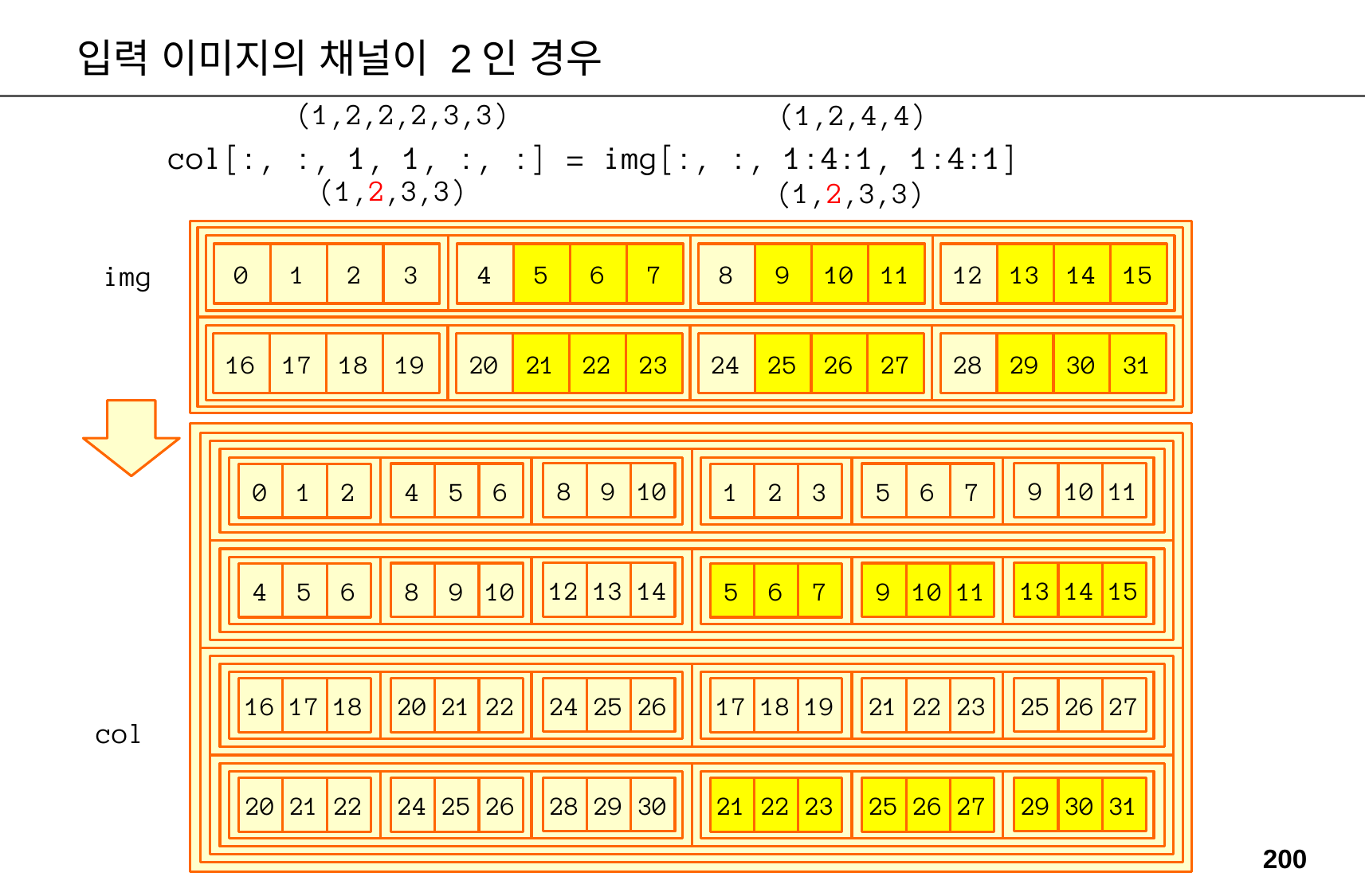

입력 이미지의 채널이 2인 경우
(1,2,2,2,3,3)
(1,2,4,4)
col[:, :, 1, 1, :, :] = img[:, :, 1:4:1, 1:4:1]
(1,2,3,3)
(1,2,3,3)

0
1
2
3
4
5
6
7
8
9
10
11
12
13
14
15
img

16
17
18
19
20
21
22
23
24
25
26
27
28
29
30
31

10
11
9
10
8
9
6
7
5
6
4
5
2
3
1
2
0
1

14
15
13
14
12
13
10
11
9
10
8
9
6
7
5
6
4
5

26
27
25
26
24
25
22
23
21
22
20
21
18
19
17
18
16
17
col

30
31
29
30
28
29
26
27
25
26
24
25
22
23
21
22
20
21